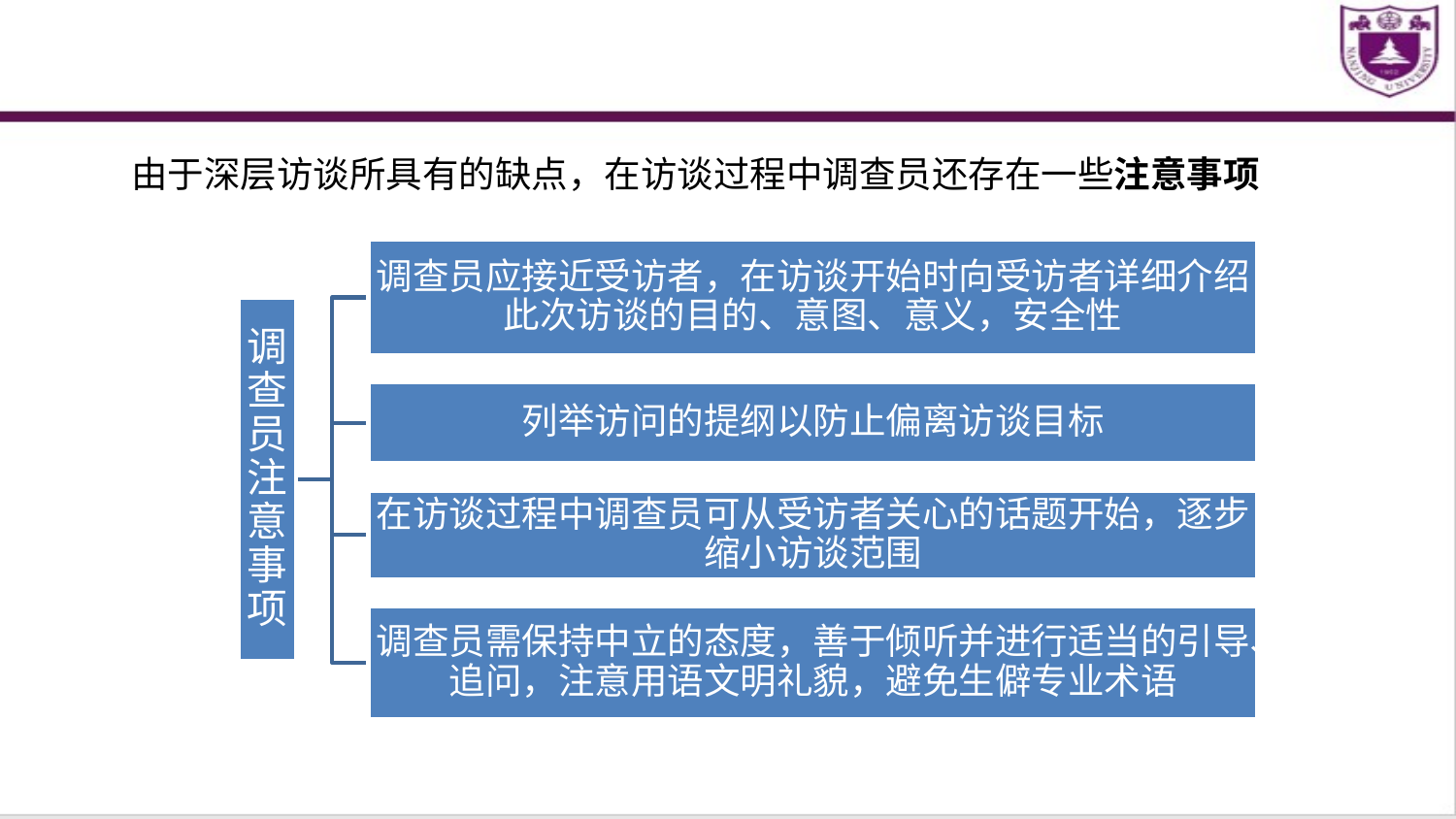

由于深层访谈所具有的缺点，在访谈过程中调查员还存在一些注意事项

调查员注意事项
调查员应接近受访者，在访谈开始时向受访者详细介绍此次访谈的目的、意图、意义，安全性
列举访问的提纲以防止偏离访谈目标
在访谈过程中调查员可从受访者关心的话题开始，逐步缩小访谈范围
调查员需保持中立的态度，善于倾听并进行适当的引导、追问，注意用语文明礼貌，避免生僻专业术语